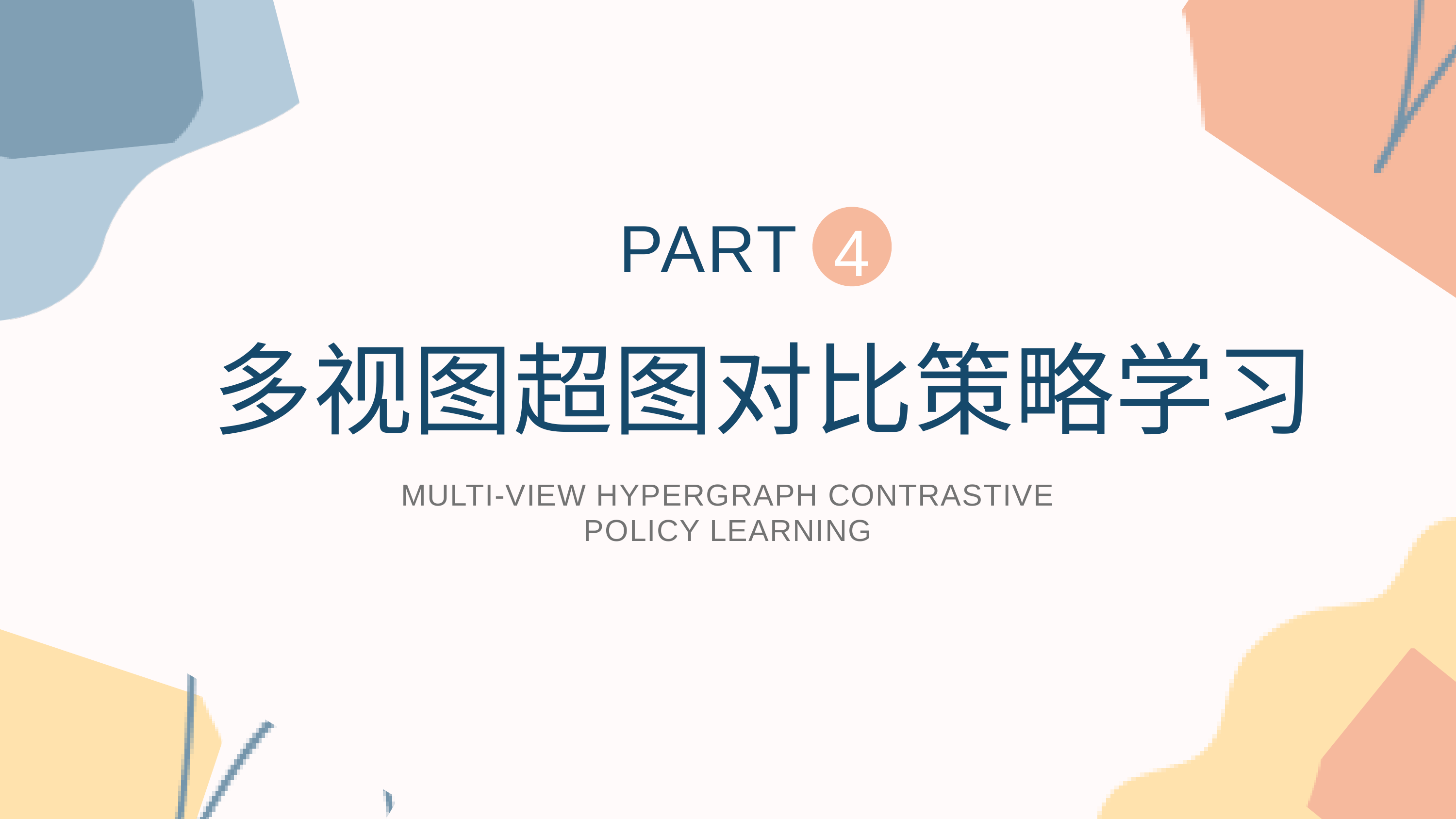

4

PART
多视图超图对比策略学习
MULTI-VIEW HYPERGRAPH CONTRASTIVE
POLICY LEARNING